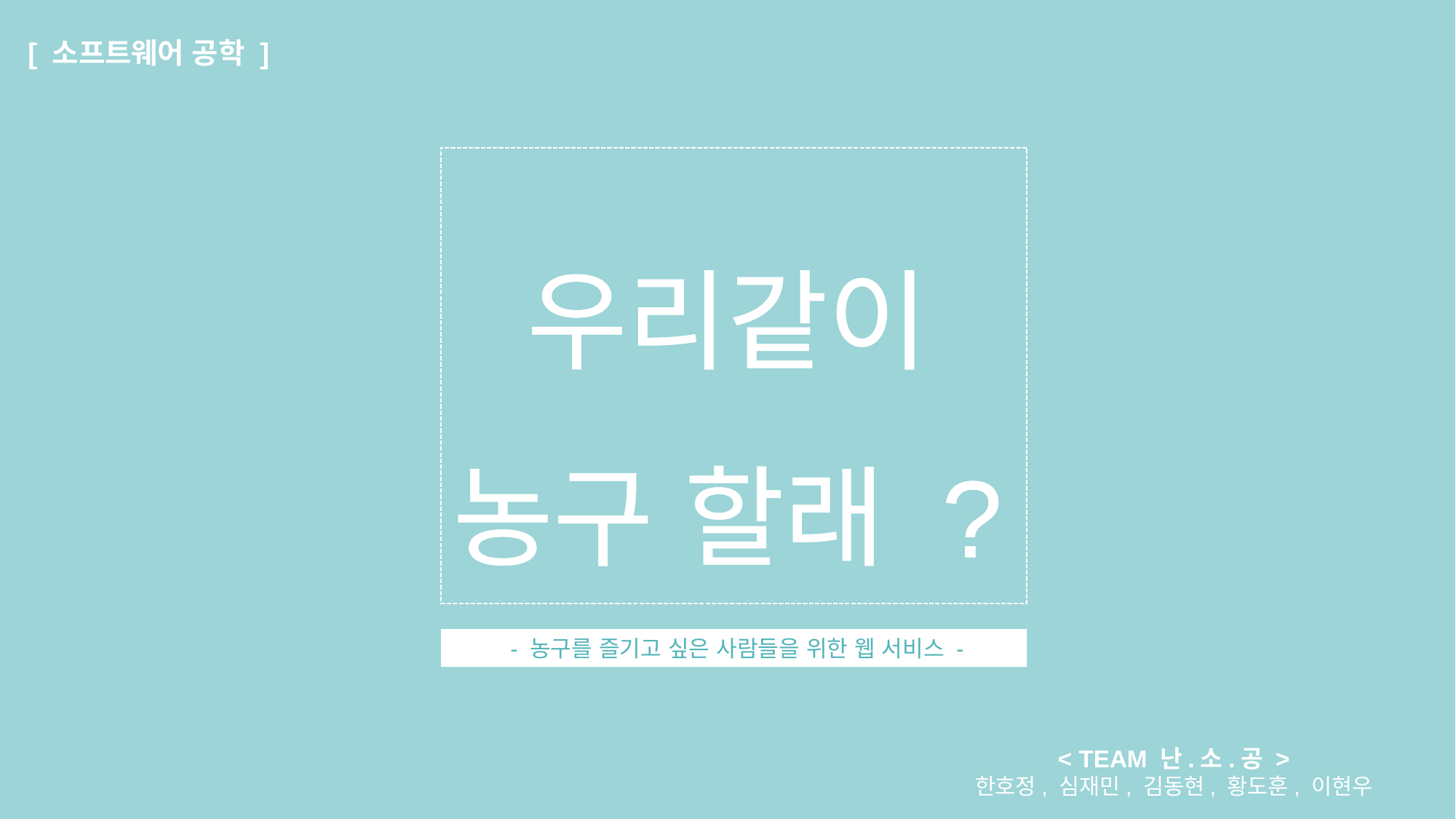

[ 소프트웨어 공학 ]

우리같이
농구 할래 ?
#

 - 농구를 즐기고 싶은 사람들을 위한 웹 서비스 -
< TEAM 난.소.공 >
한호정, 심재민, 김동현, 황도훈, 이현우